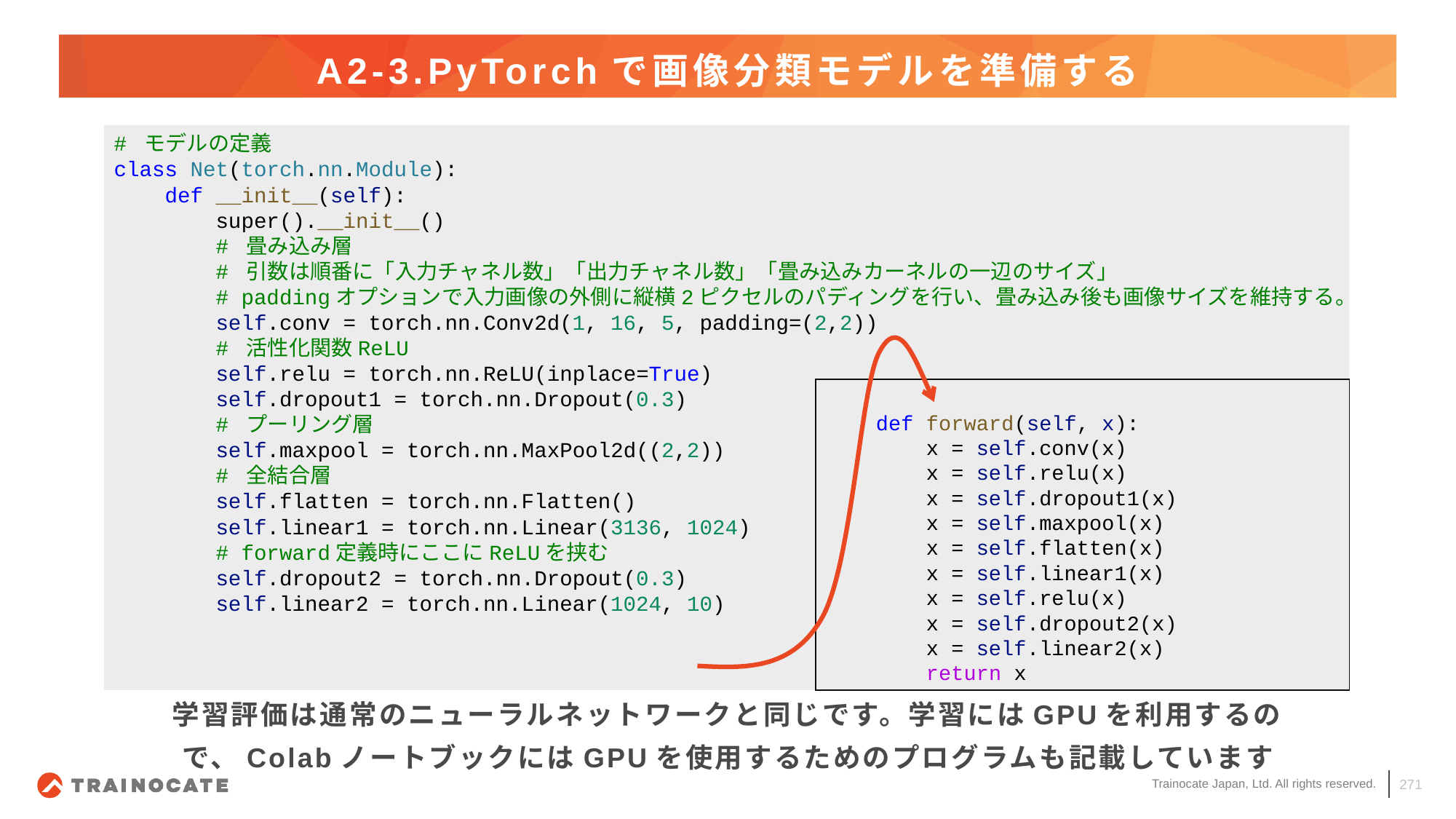

# A2-3.PyTorchで画像分類モデルを準備する
# モデルの定義
class Net(torch.nn.Module):
    def __init__(self):
        super().__init__()
        # 畳み込み層
        # 引数は順番に「入力チャネル数」「出力チャネル数」「畳み込みカーネルの一辺のサイズ」
        # paddingオプションで入力画像の外側に縦横2ピクセルのパディングを行い、畳み込み後も画像サイズを維持する。
        self.conv = torch.nn.Conv2d(1, 16, 5, padding=(2,2))
        # 活性化関数ReLU
        self.relu = torch.nn.ReLU(inplace=True)
        self.dropout1 = torch.nn.Dropout(0.3)
        # プーリング層
        self.maxpool = torch.nn.MaxPool2d((2,2))
        # 全結合層
        self.flatten = torch.nn.Flatten()
        self.linear1 = torch.nn.Linear(3136, 1024)
        # forward定義時にここにReLUを挟む
        self.dropout2 = torch.nn.Dropout(0.3)
        self.linear2 = torch.nn.Linear(1024, 10)

    def forward(self, x):
        x = self.conv(x)
        x = self.relu(x)
        x = self.dropout1(x)
        x = self.maxpool(x)
        x = self.flatten(x)
        x = self.linear1(x)
        x = self.relu(x)
        x = self.dropout2(x)
        x = self.linear2(x)
        return x

学習評価は通常のニューラルネットワークと同じです。学習にはGPUを利用するので、ColabノートブックにはGPUを使用するためのプログラムも記載しています
271